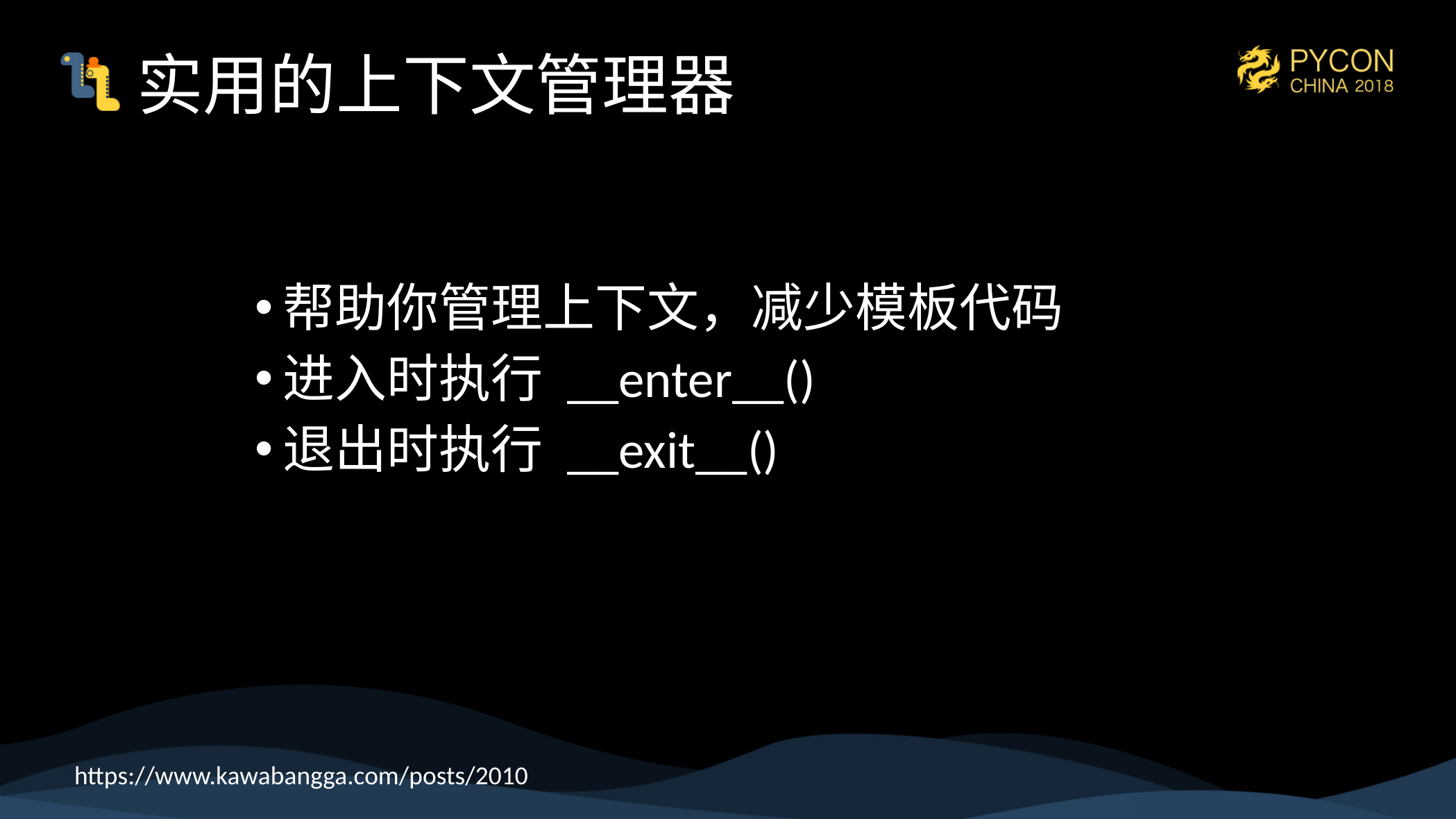

# 实用的上下文管理器
帮助你管理上下文，减少模板代码
进入时执行 __enter__()
退出时执行 __exit__()
https://www.kawabangga.com/posts/2010